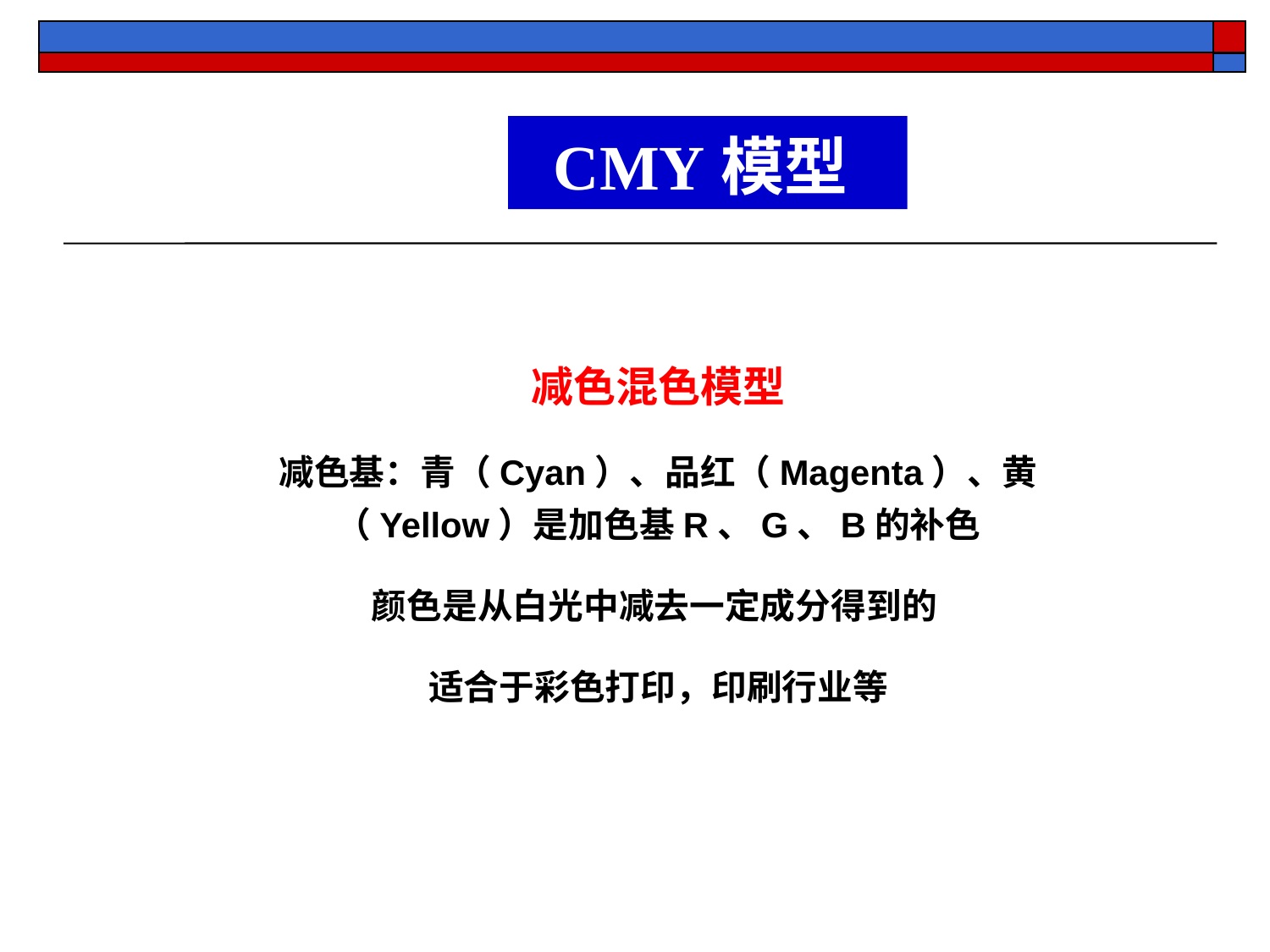

CMY模型
减色混色模型
减色基：青（Cyan）、品红（Magenta）、黄（Yellow）是加色基R、G、B的补色
颜色是从白光中减去一定成分得到的
适合于彩色打印，印刷行业等
29